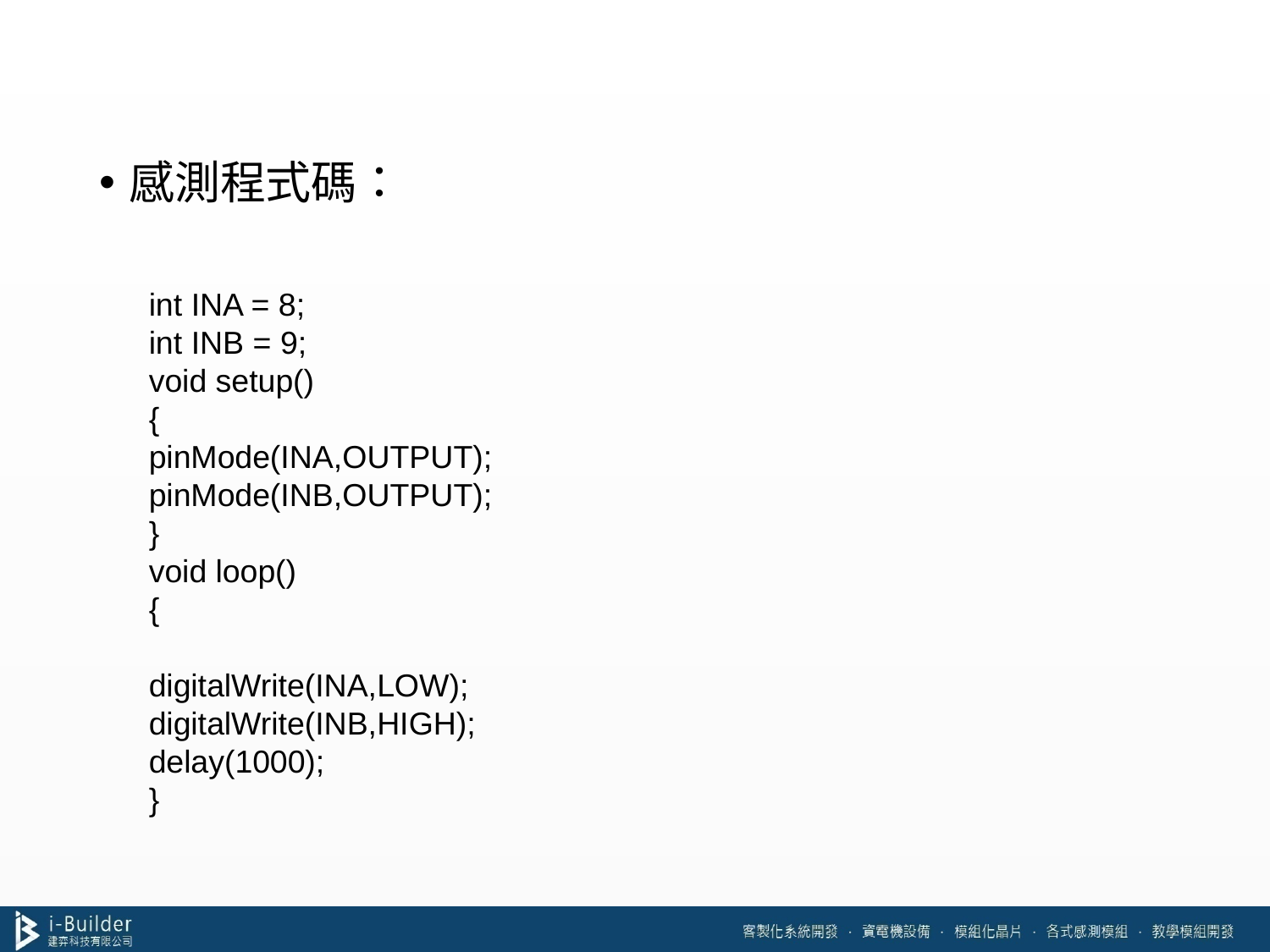

#
感測程式碼：
int INA = 8;
int INB = 9;
void setup()
{
pinMode(INA,OUTPUT);
pinMode(INB,OUTPUT);
}
void loop()
{

digitalWrite(INA,LOW);
digitalWrite(INB,HIGH);
delay(1000);
}